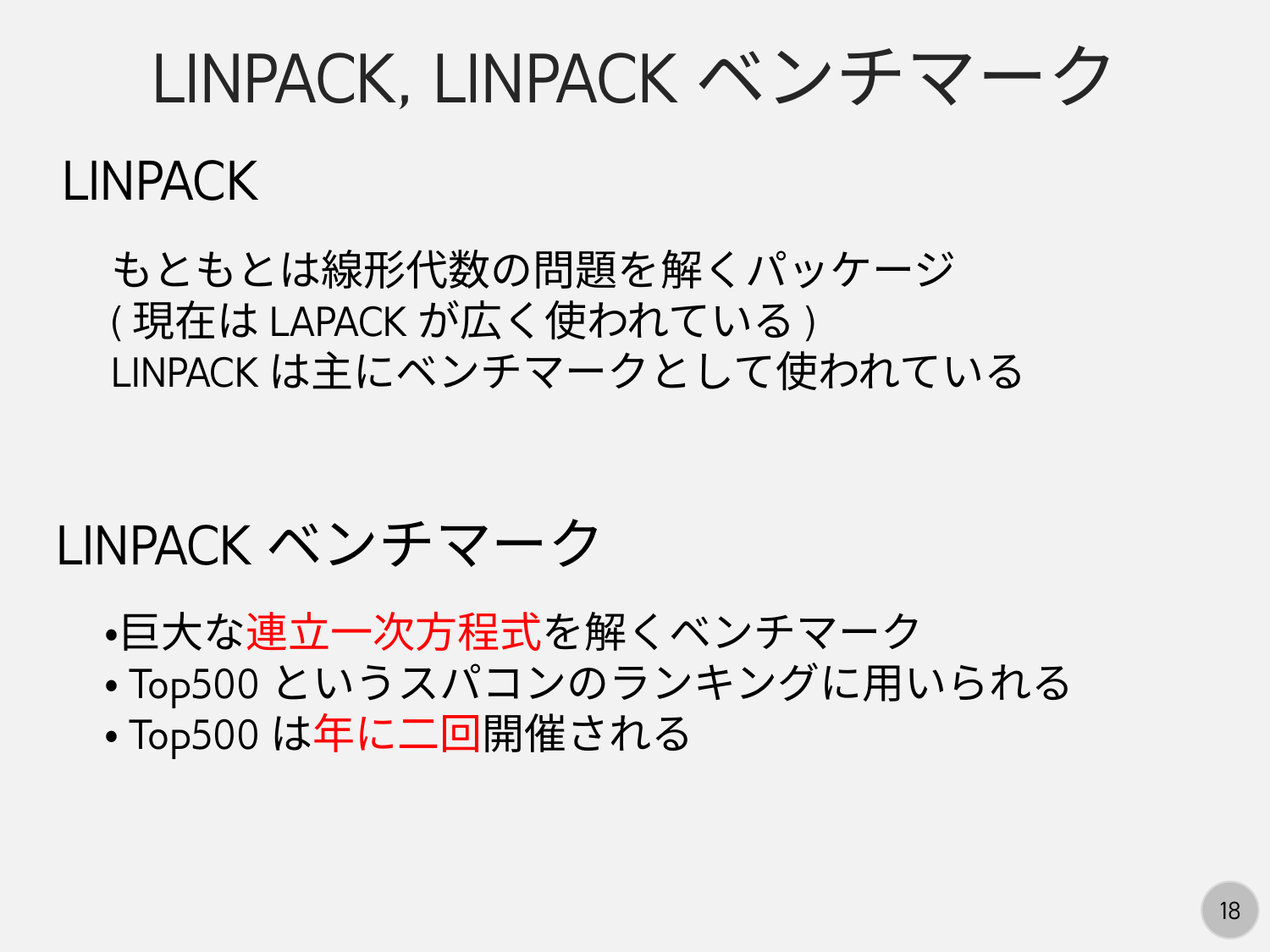

LINPACK, LINPACKベンチマーク
LINPACK
もともとは線形代数の問題を解くパッケージ
(現在はLAPACKが広く使われている)
LINPACKは主にベンチマークとして使われている
LINPACKベンチマーク
・巨大な連立一次方程式を解くベンチマーク
・Top500というスパコンのランキングに用いられる
・Top500は年に二回開催される